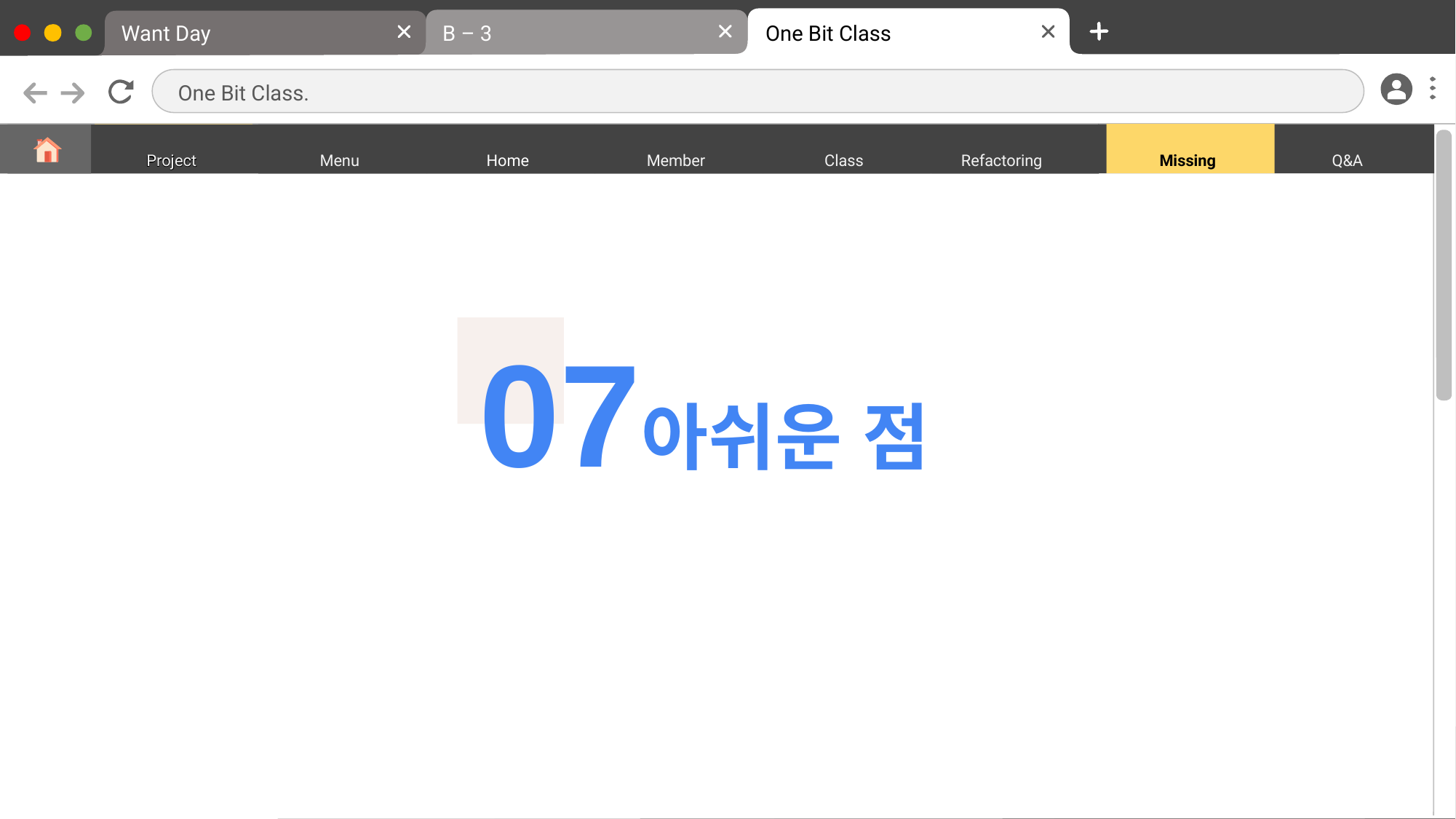

B – 3
One Bit Class
Want Day
One Bit Class.

Project
Menu
Home
Member
Class
Missing
Q&A
Refactoring
Missing

Project
07

아쉬운 점